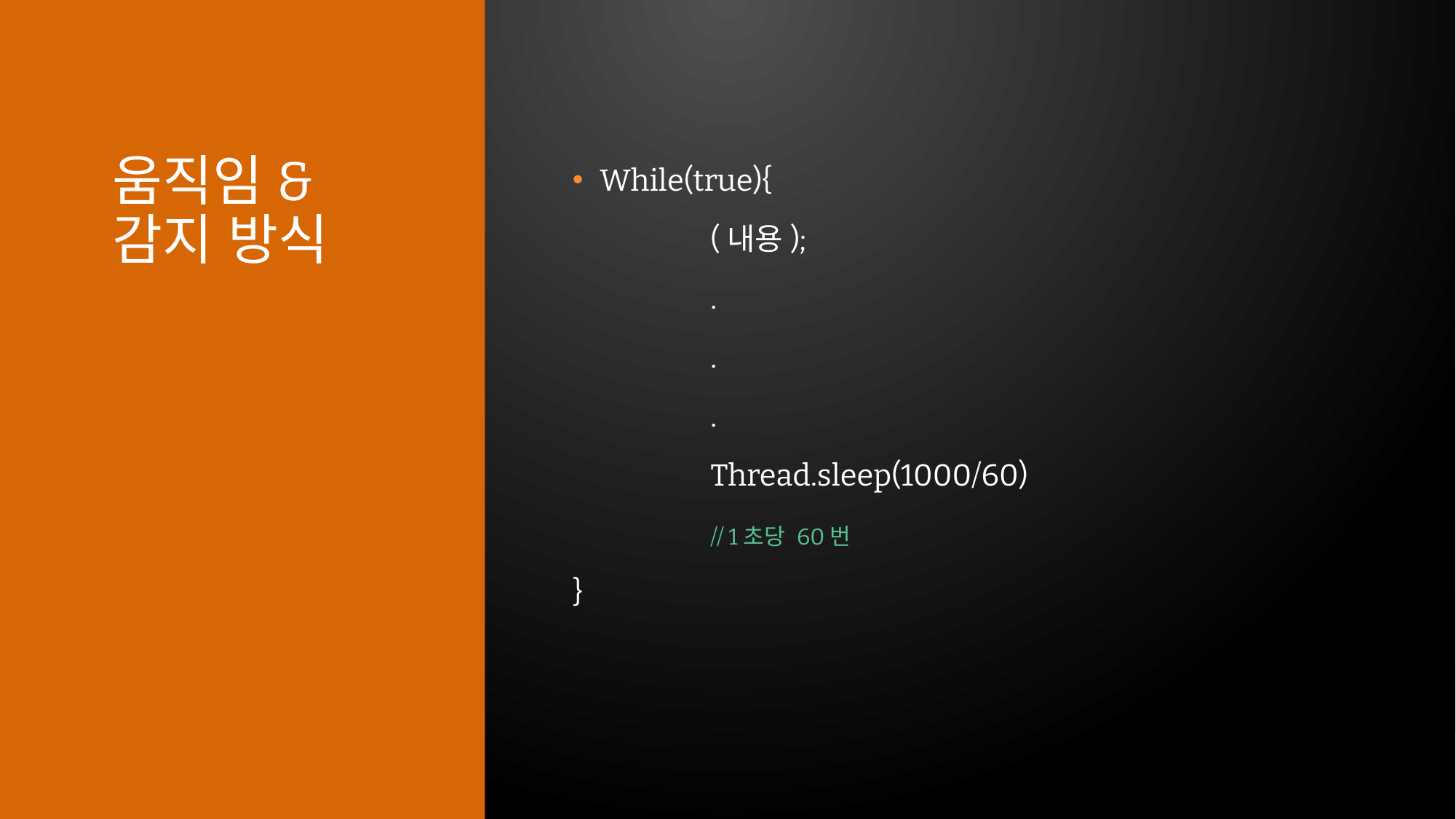

# 움직임& 감지 방식
While(true){
	(내용);
	.
	.
	.
	Thread.sleep(1000/60)
	// 1초당 60번
}